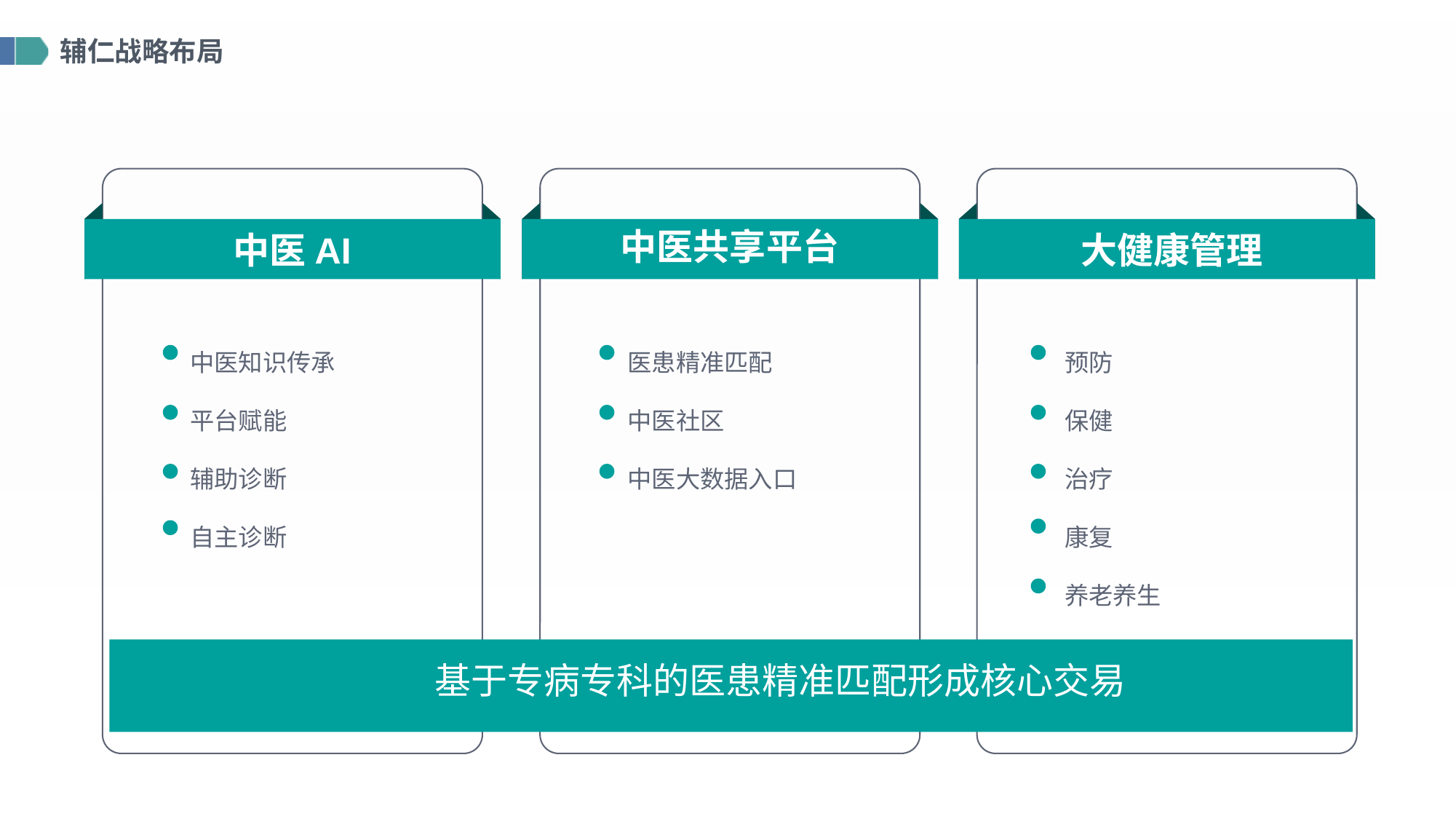

辅仁战略布局

中医共享平台
中医AI
大健康管理

医患精准匹配
中医社区
中医大数据入口
预防
保健
治疗
康复
养老养生
中医知识传承
平台赋能
辅助诊断
自主诊断

基于专病专科的医患精准匹配形成核心交易